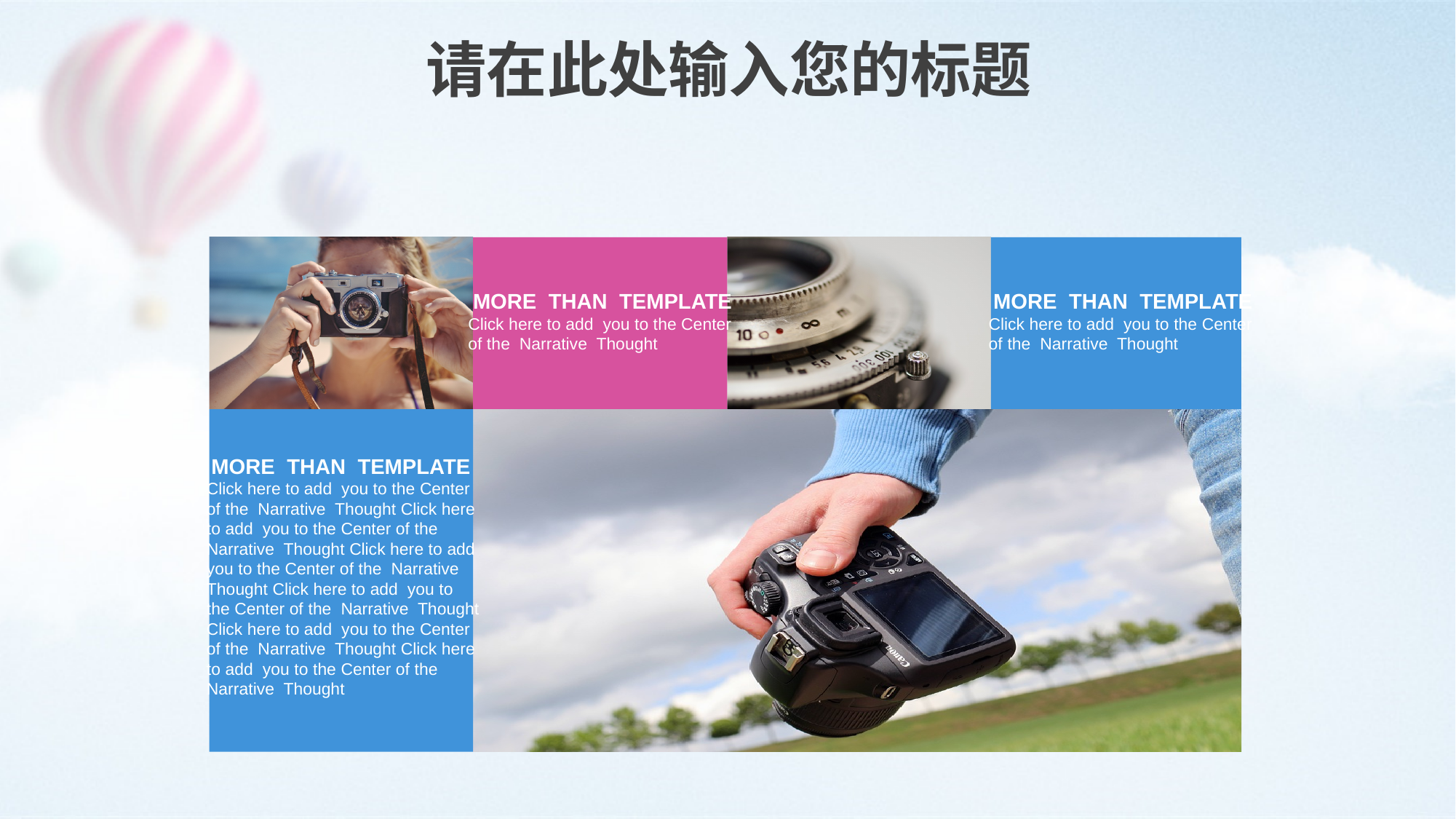

请在此处输入您的标题

 MORE  THAN  TEMPLATE
Click here to add  you to the Center
of the  Narrative  Thought

 MORE  THAN  TEMPLATE
Click here to add  you to the Center
of the  Narrative  Thought

 MORE  THAN  TEMPLATE
Click here to add  you to the Center
of the  Narrative  Thought Click here
to add  you to the Center of the
Narrative  Thought Click here to add
you to the Center of the  Narrative
Thought Click here to add  you to
the Center of the  Narrative  Thought
Click here to add  you to the Center
of the  Narrative  Thought Click here
to add  you to the Center of the
Narrative  Thought